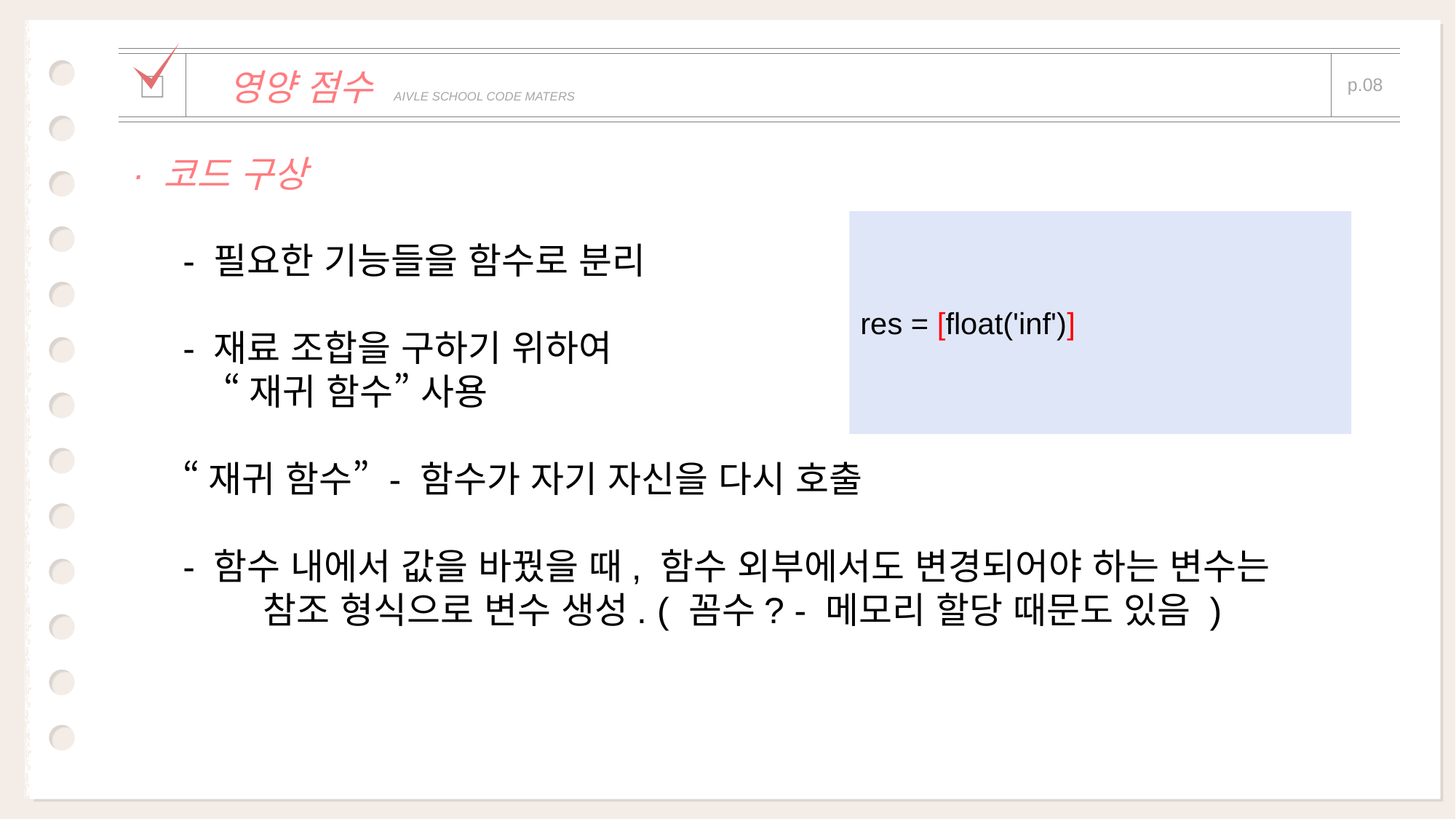

|  |  |  |
| --- | --- | --- |
| □ | 영양 점수 AIVLE SCHOOL CODE MATERS | p.08 |
|  |  |  |
· 코드 구상
res = [float('inf')]
- 필요한 기능들을 함수로 분리

- 재료 조합을 구하기 위하여
    “재귀 함수” 사용

“재귀 함수” - 함수가 자기 자신을 다시 호출

- 함수 내에서 값을 바꿨을 때, 함수 외부에서도 변경되어야 하는 변수는
       참조 형식으로 변수 생성. ( 꼼수? - 메모리 할당 때문도 있음 )